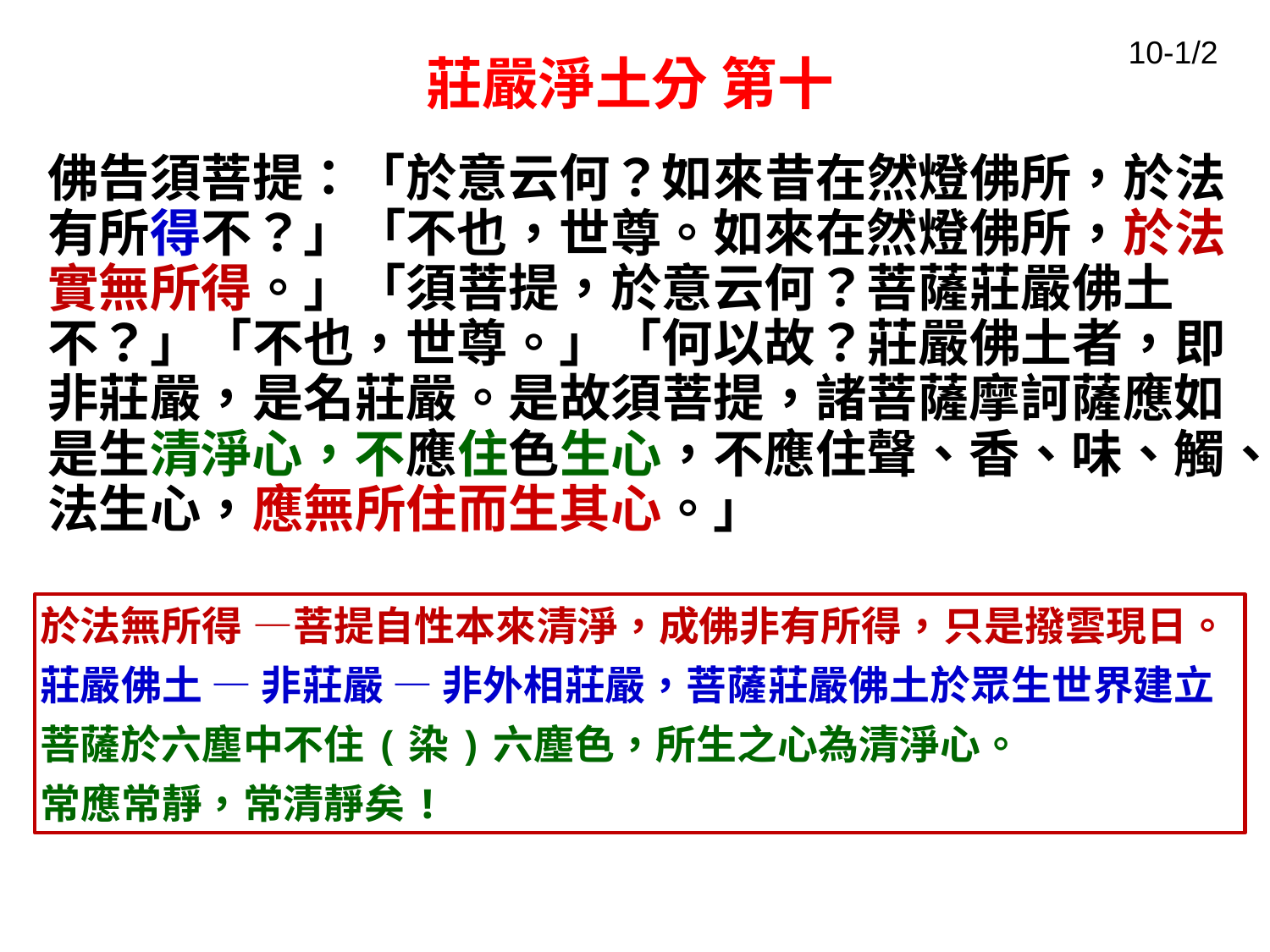

10-1/2
# 莊嚴淨土分 第十
佛告須菩提：「於意云何？如來昔在然燈佛所，於法有所得不？」「不也，世尊。如來在然燈佛所，於法實無所得。」「須菩提，於意云何？菩薩莊嚴佛土不？」「不也，世尊。」「何以故？莊嚴佛土者，即非莊嚴，是名莊嚴。是故須菩提，諸菩薩摩訶薩應如是生清淨心，不應住色生心，不應住聲、香、味、觸、法生心，應無所住而生其心。」
於法無所得 —菩提自性本來清淨，成佛非有所得，只是撥雲現日。
莊嚴佛土 — 非莊嚴 — 非外相莊嚴，菩薩莊嚴佛土於眾生世界建立
菩薩於六塵中不住(染)六塵色，所生之心為清淨心。
常應常靜，常清靜矣!